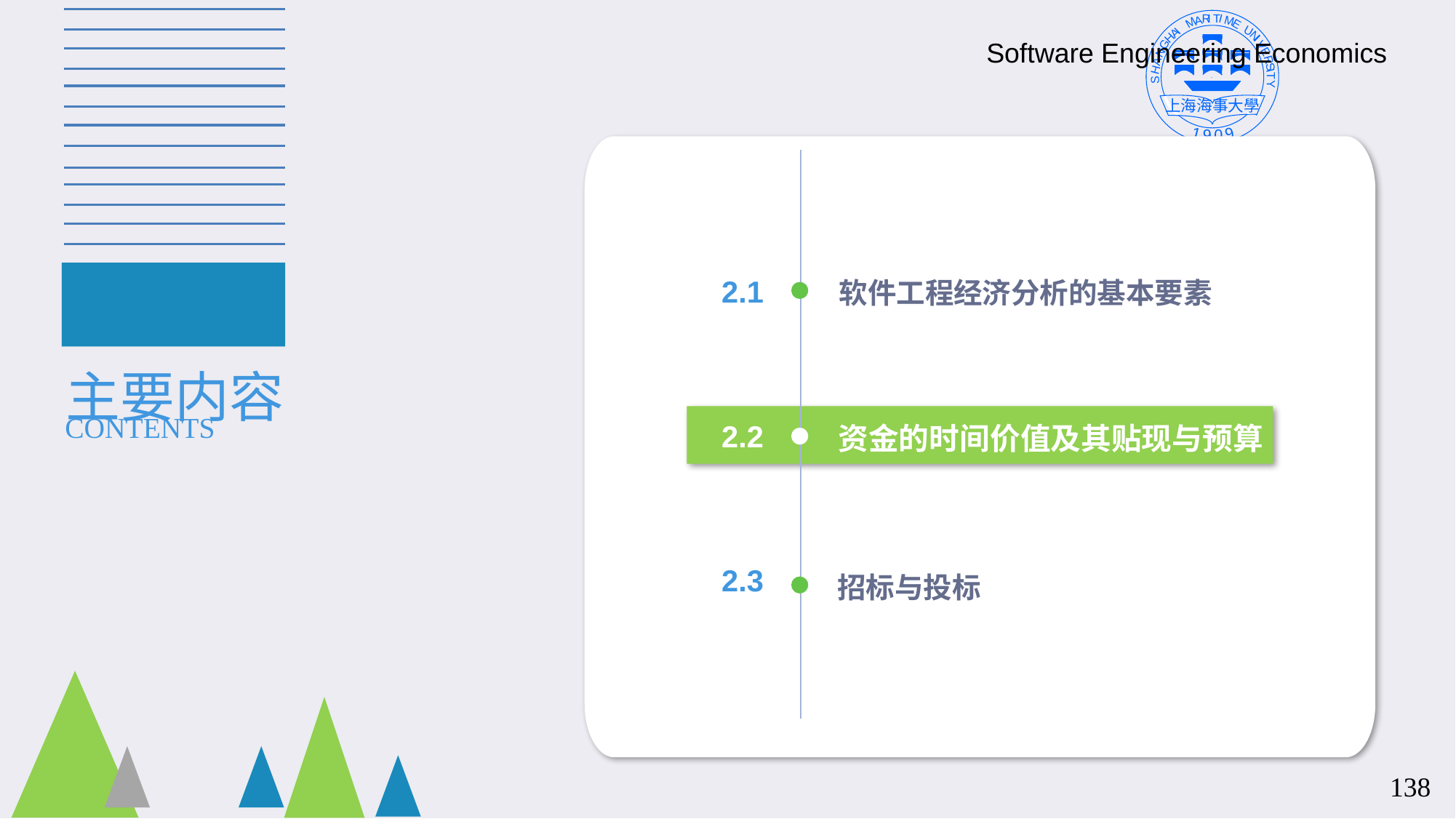

Software Engineering Economics

2.1
软件工程经济分析的基本要素

主要内容

2.2
资金的时间价值及其贴现与预算
CONTENTS

2.3
招标与投标

138
138